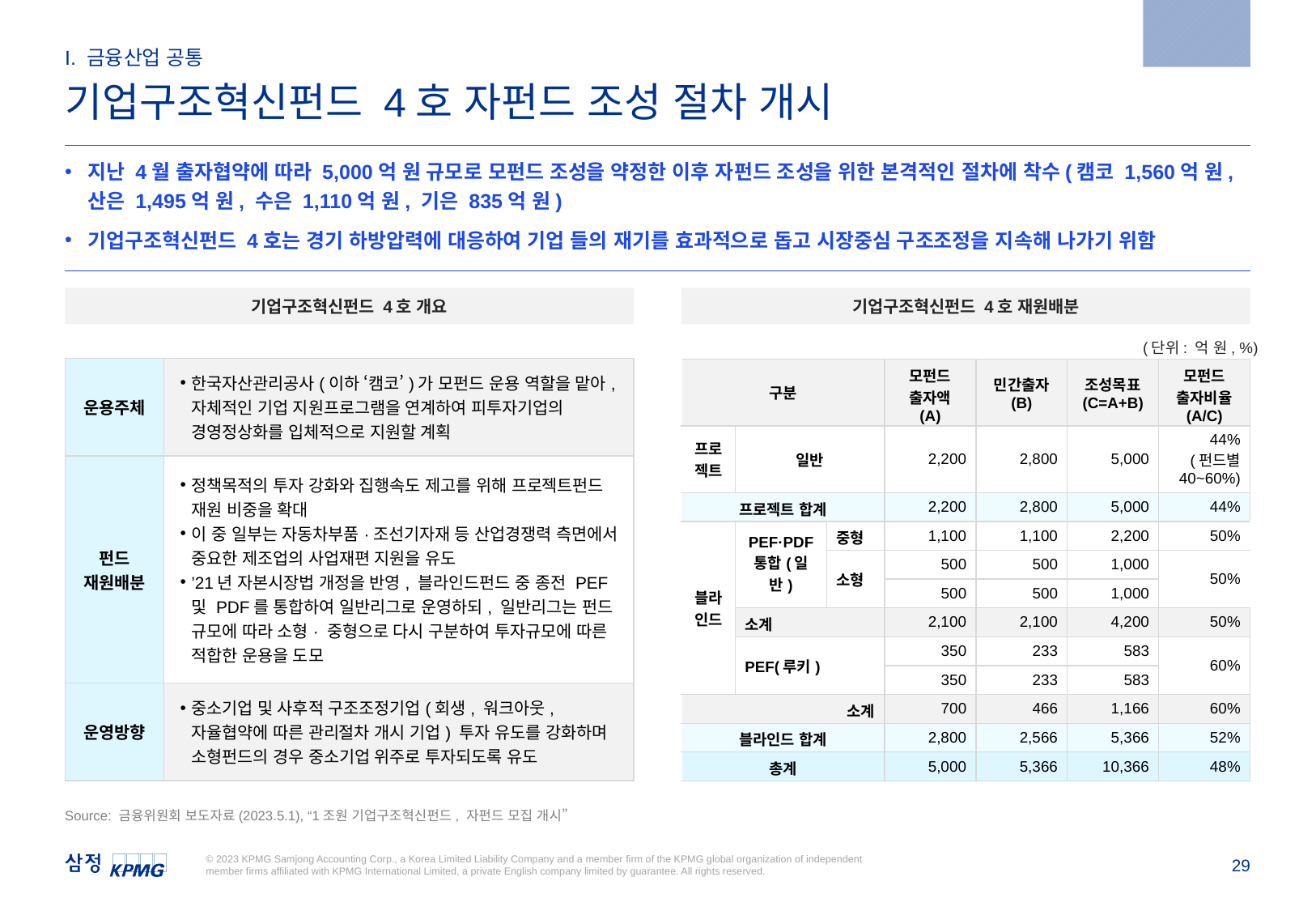

2023.5.1
I. 금융산업 공통
기업구조혁신펀드 4호 자펀드 조성 절차 개시
지난 4월 출자협약에 따라 5,000억 원 규모로 모펀드 조성을 약정한 이후 자펀드 조성을 위한 본격적인 절차에 착수(캠코 1,560억 원, 산은 1,495억 원, 수은 1,110억 원, 기은 835억 원)
기업구조혁신펀드 4호는 경기 하방압력에 대응하여 기업 들의 재기를 효과적으로 돕고 시장중심 구조조정을 지속해 나가기 위함
기업구조혁신펀드 4호 개요
기업구조혁신펀드 4호 재원배분
(단위: 억 원, %)
| 운용주체 | 한국자산관리공사(이하 ‘캠코’)가 모펀드 운용 역할을 맡아, 자체적인 기업 지원프로그램을 연계하여 피투자기업의 경영정상화를 입체적으로 지원할 계획 |
| --- | --- |
| 펀드 재원배분 | 정책목적의 투자 강화와 집행속도 제고를 위해 프로젝트펀드 재원 비중을 확대 이 중 일부는 자동차부품·조선기자재 등 산업경쟁력 측면에서 중요한 제조업의 사업재편 지원을 유도 ’21년 자본시장법 개정을 반영, 블라인드펀드 중 종전 PEF 및 PDF를 통합하여 일반리그로 운영하되, 일반리그는 펀드 규모에 따라 소형· 중형으로 다시 구분하여 투자규모에 따른 적합한 운용을 도모 |
| 운영방향 | 중소기업 및 사후적 구조조정기업(회생, 워크아웃, 자율협약에 따른 관리절차 개시 기업) 투자 유도를 강화하며 소형펀드의 경우 중소기업 위주로 투자되도록 유도 |
| 구분 |  |  | 모펀드 출자액 (A) | 민간출자 (B) | 조성목표 (C=A+B) | 모펀드 출자비율 (A/C) |
| --- | --- | --- | --- | --- | --- | --- |
| 프로젝트 | 일반 |  | 2,200 | 2,800 | 5,000 | 44% (펀드별 40~60%) |
| 프로젝트 합계 |  |  | 2,200 | 2,800 | 5,000 | 44% |
| 블라인드 | PEF·PDF 통합(일반) | 중형 | 1,100 | 1,100 | 2,200 | 50% |
|  |  | 소형 | 500 | 500 | 1,000 | 50% |
|  |  |  | 500 | 500 | 1,000 |  |
|  | 소계 |  | 2,100 | 2,100 | 4,200 | 50% |
|  | PEF(루키) |  | 350 | 233 | 583 | 60% |
|  |  |  | 350 | 233 | 583 |  |
| 소계 |  |  | 700 | 466 | 1,166 | 60% |
| 블라인드 합계 |  |  | 2,800 | 2,566 | 5,366 | 52% |
| 총계 |  |  | 5,000 | 5,366 | 10,366 | 48% |
Source: 금융위원회 보도자료(2023.5.1), “1조원 기업구조혁신펀드, 자펀드 모집 개시”